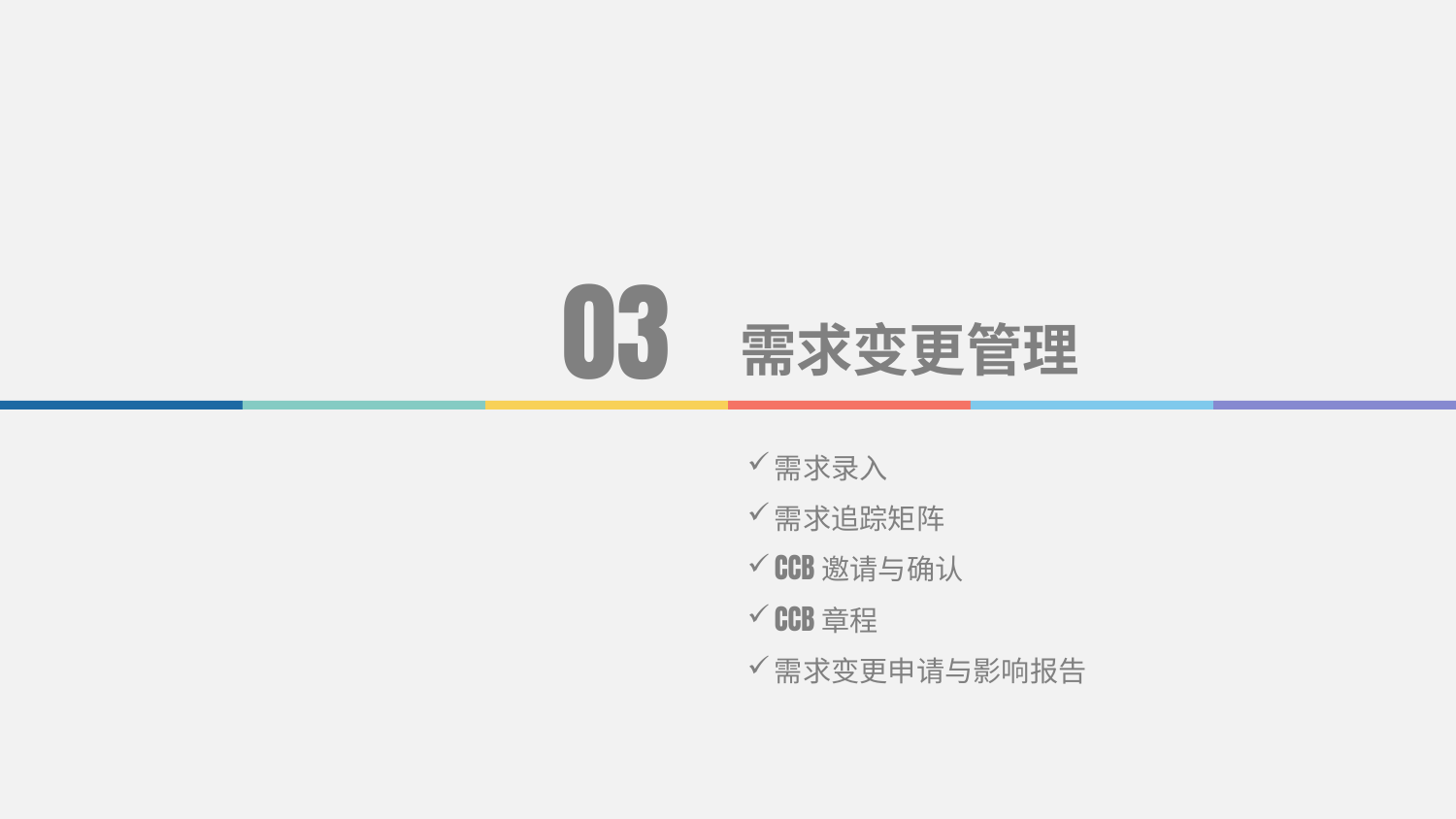

03
需求变更管理

需求录入
需求追踪矩阵
CCB邀请与确认
CCB章程
需求变更申请与影响报告